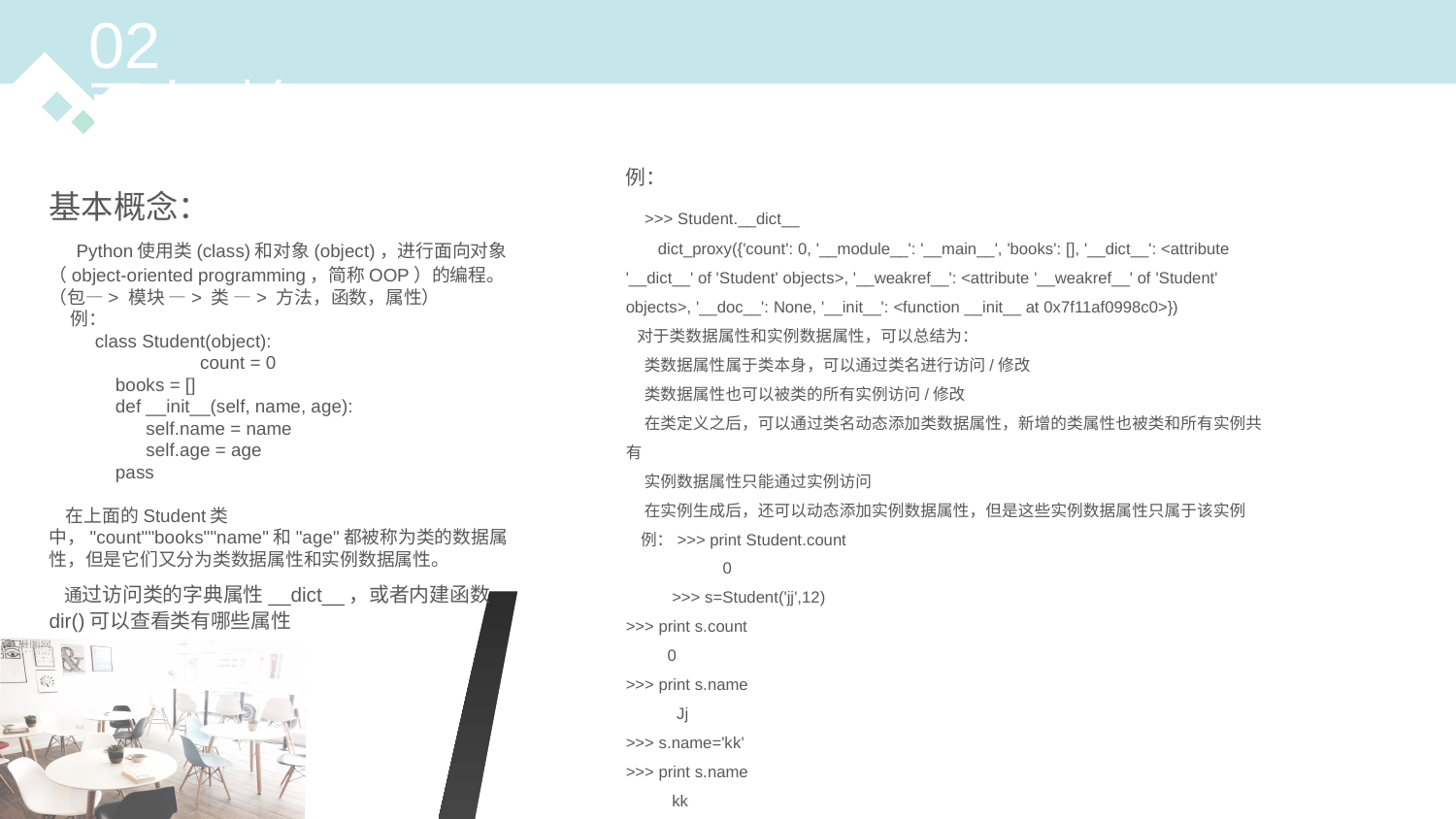

02
面向对象

例：
   >>> Student.__dict__
       dict_proxy({'count': 0, '__module__': '__main__', 'books': [], '__dict__': <attribute '__dict__' of 'Student' objects>, '__weakref__': <attribute '__weakref__' of 'Student' objects>, '__doc__': None, '__init__': <function __init__ at 0x7f11af0998c0>})
  对于类数据属性和实例数据属性，可以总结为：
    类数据属性属于类本身，可以通过类名进行访问/修改
    类数据属性也可以被类的所有实例访问/修改
    在类定义之后，可以通过类名动态添加类数据属性，新增的类属性也被类和所有实例共有
    实例数据属性只能通过实例访问
    在实例生成后，还可以动态添加实例数据属性，但是这些实例数据属性只属于该实例
   例：>>> print Student.count
                     0
          >>> s=Student('jj',12)
>>> print s.count
         0
>>> print s.name
           Jj
>>> s.name='kk'
>>> print s.name
          kk
>>> s.count=99
>>> print s.count
          99

基本概念：
   Python使用类(class)和对象(object)，进行面向对象（object-oriented programming，简称OOP）的编程。（包—> 模块 —> 类 —> 方法，函数，属性）
    例：
         class Student(object):
   	 count = 0
             books = []
             def __init__(self, name, age):
                   self.name = name
                   self.age = age
             pass

   在上面的Student类中，"count""books""name"和"age"都被称为类的数据属性，但是它们又分为类数据属性和实例数据属性。
 通过访问类的字典属性__dict__，或者内建函数dir()可以查看类有哪些属性